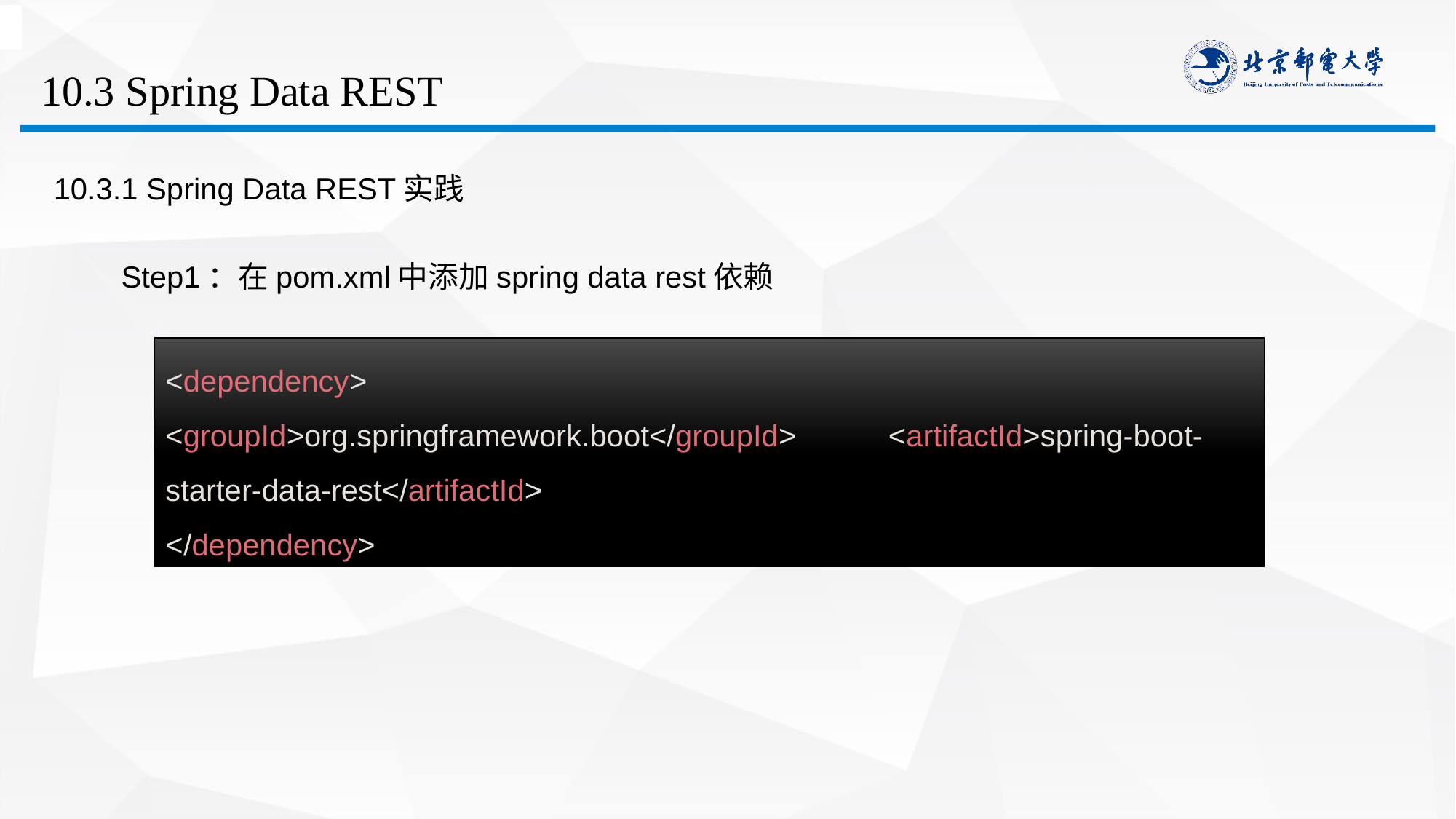

# 10.3 Spring Data REST
10.3.1 Spring Data REST实践

Step1：在pom.xml中添加spring data rest依赖
<dependency>
<groupId>org.springframework.boot</groupId>           <artifactId>spring-boot-starter-data-rest</artifactId>
</dependency>